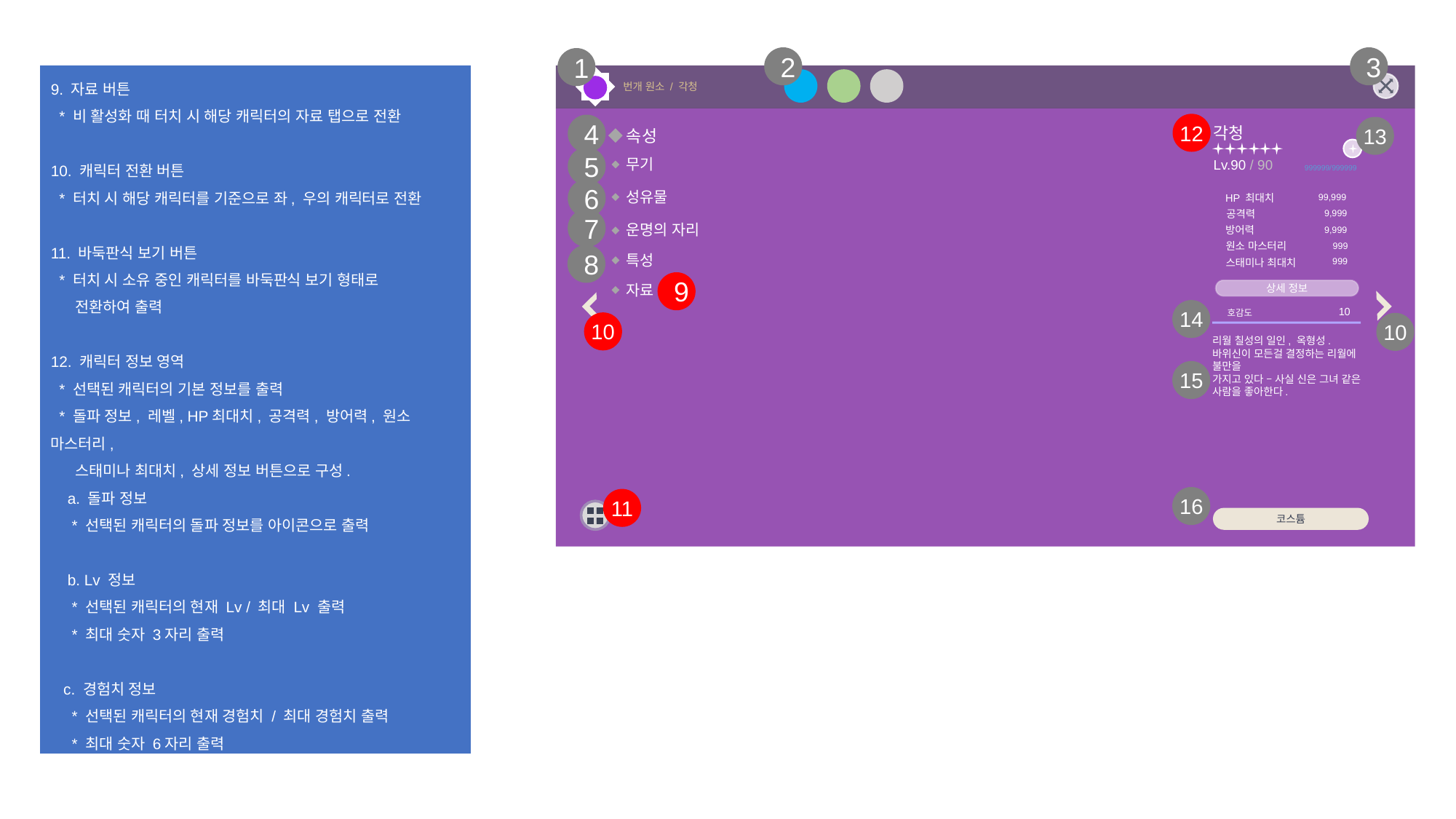

2
3
1
9. 자료 버튼
  * 비 활성화 때 터치 시 해당 캐릭터의 자료 탭으로 전환

10. 캐릭터 전환 버튼
  * 터치 시 해당 캐릭터를 기준으로 좌, 우의 캐릭터로 전환

11. 바둑판식 보기 버튼
  * 터치 시 소유 중인 캐릭터를 바둑판식 보기 형태로
     전환하여 출력

12. 캐릭터 정보 영역
  * 선택된 캐릭터의 기본 정보를 출력
  * 돌파 정보, 레벨, HP최대치, 공격력, 방어력, 원소 마스터리,
     스태미나 최대치, 상세 정보 버튼으로 구성.
    a. 돌파 정보
     * 선택된 캐릭터의 돌파 정보를 아이콘으로 출력

    b. Lv 정보
     * 선택된 캐릭터의 현재 Lv / 최대 Lv 출력
     * 최대 숫자 3자리 출력

   c. 경험치 정보
     * 선택된 캐릭터의 현재 경험치 / 최대 경험치 출력
     * 최대 숫자 6자리 출력

번개 원소 / 각청

12
4
13
각청
속성

5
무기
Lv.90 / 90
999999/999999

6
성유물
HP 최대치
99,999

공격력
9,999
7
운명의 자리
방어력
9,999

원소 마스터리
999
8
특성
999
스태미나 최대치

9
자료
상세 정보

14
10
호감도
10
10

리월 칠성의 일인, 옥형성. 바위신이 모든걸 결정하는 리월에 불만을
가지고 있다 – 사실 신은 그녀 같은 사람을 좋아한다.
15
16
11

코스튬